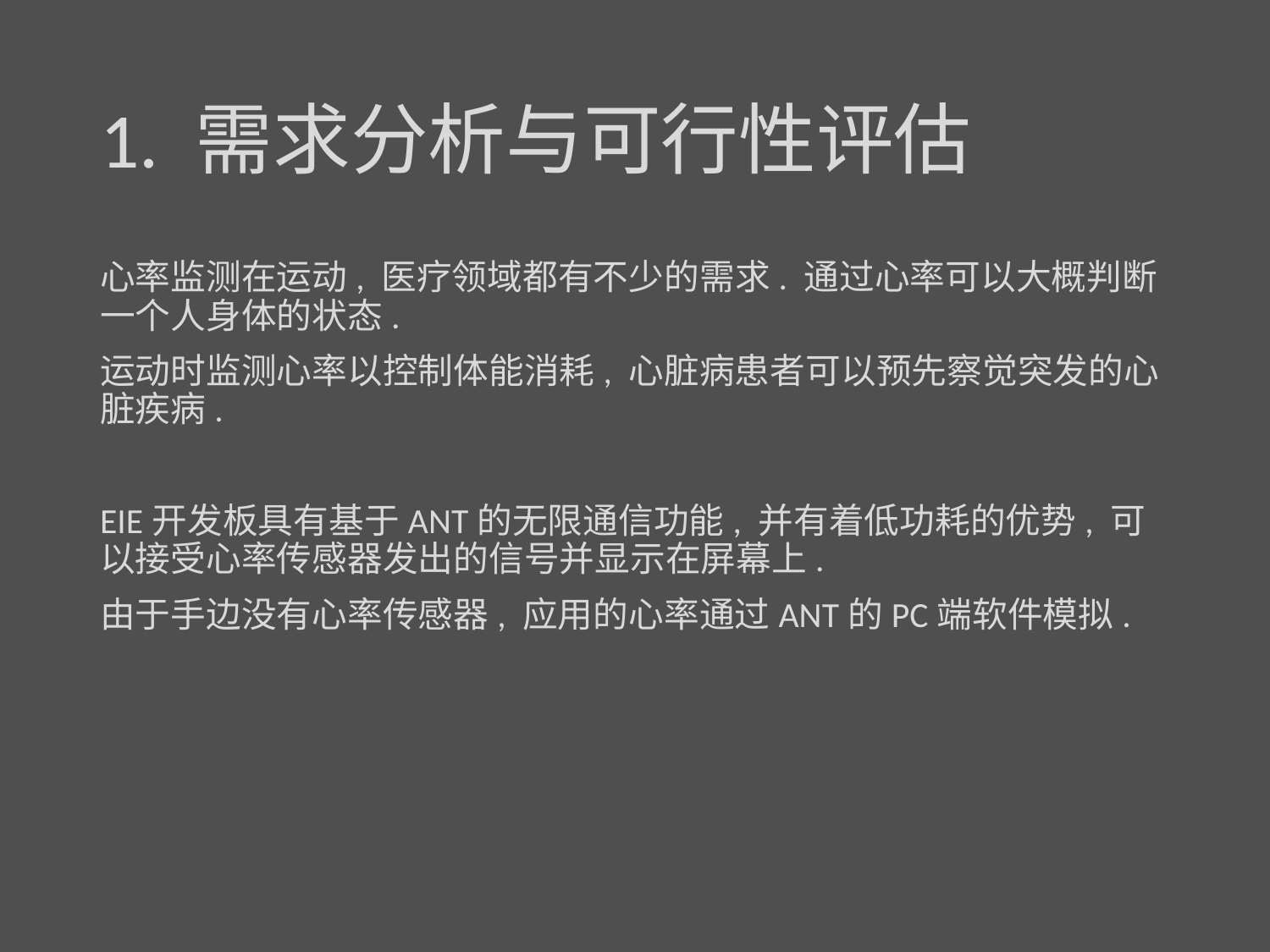

# 1. 需求分析与可行性评估
心率监测在运动, 医疗领域都有不少的需求. 通过心率可以大概判断一个人身体的状态.
运动时监测心率以控制体能消耗, 心脏病患者可以预先察觉突发的心脏疾病.

EIE开发板具有基于ANT的无限通信功能, 并有着低功耗的优势, 可以接受心率传感器发出的信号并显示在屏幕上.
由于手边没有心率传感器, 应用的心率通过ANT的PC端软件模拟.